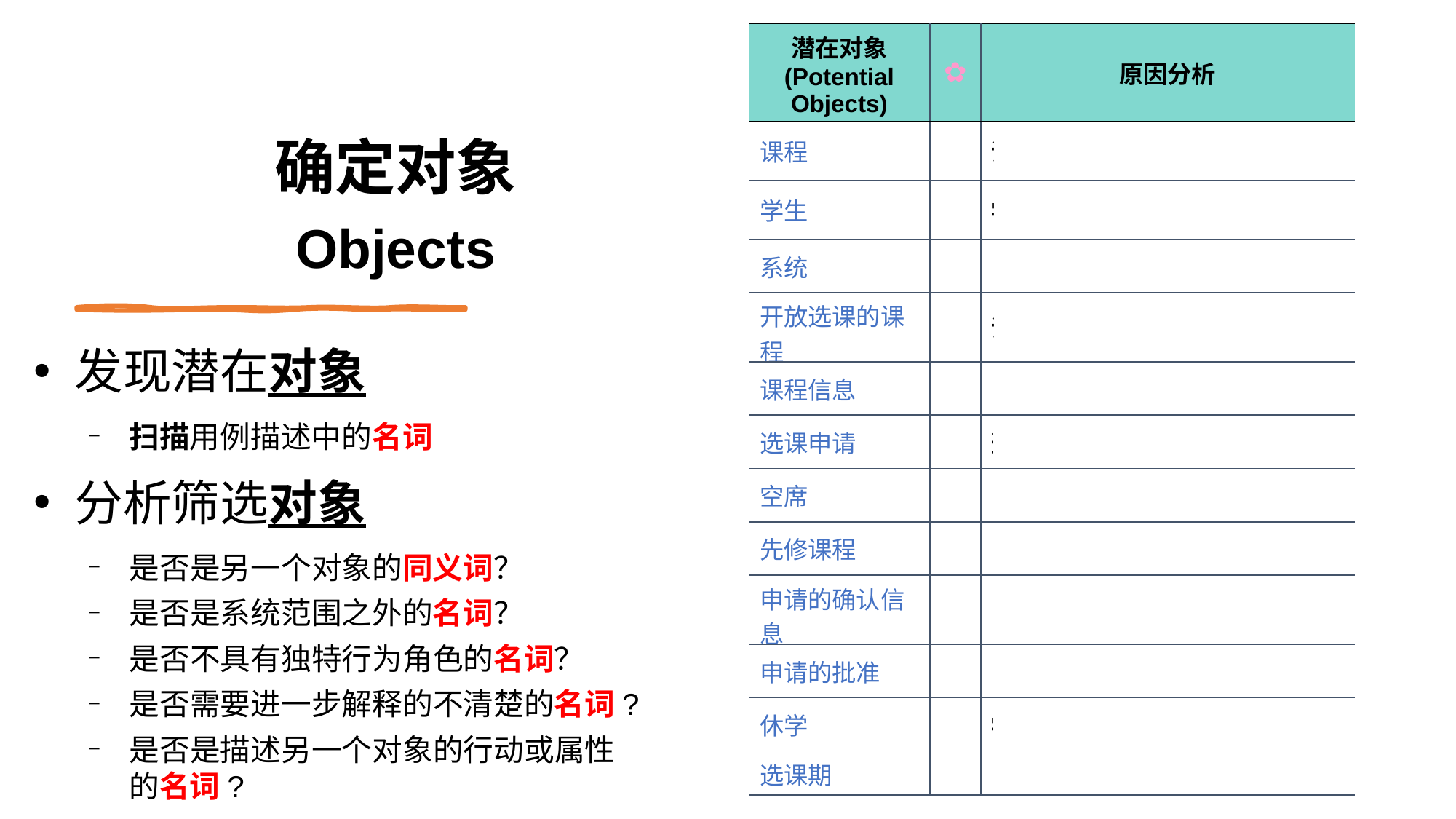

| 潜在对象 (Potential Objects) | ✿ | 原因分析 |
| --- | --- | --- |
| 课程 | √ | 课程 |
| 学生 | √ | 学生 |
| 系统 | × | 与当前项目无关 |
| 开放选课的课程 | × | 课程的属性 |
| 课程信息 | × | （还是）课程的属性 |
| 选课申请 | √ | 选课申请 |
| 空席 | × | （依旧是）课程的属性 |
| 先修课程 | × | （这个也是）课程的属性 |
| 申请的确认信息 | √ | 申请确认通知 |
| 申请的批准 | √ | 申请批准通知 |
| 休学 | × | 学生的属性 |
| 选课期 | × | （可能是）学期的属性 |
确定对象
Objects

发现潜在对象
扫描用例描述中的名词
分析筛选对象
是否是另一个对象的同义词？
是否是系统范围之外的名词？
是否不具有独特行为角色的名词？
是否需要进一步解释的不清楚的名词?
是否是描述另一个对象的行动或属性的名词?